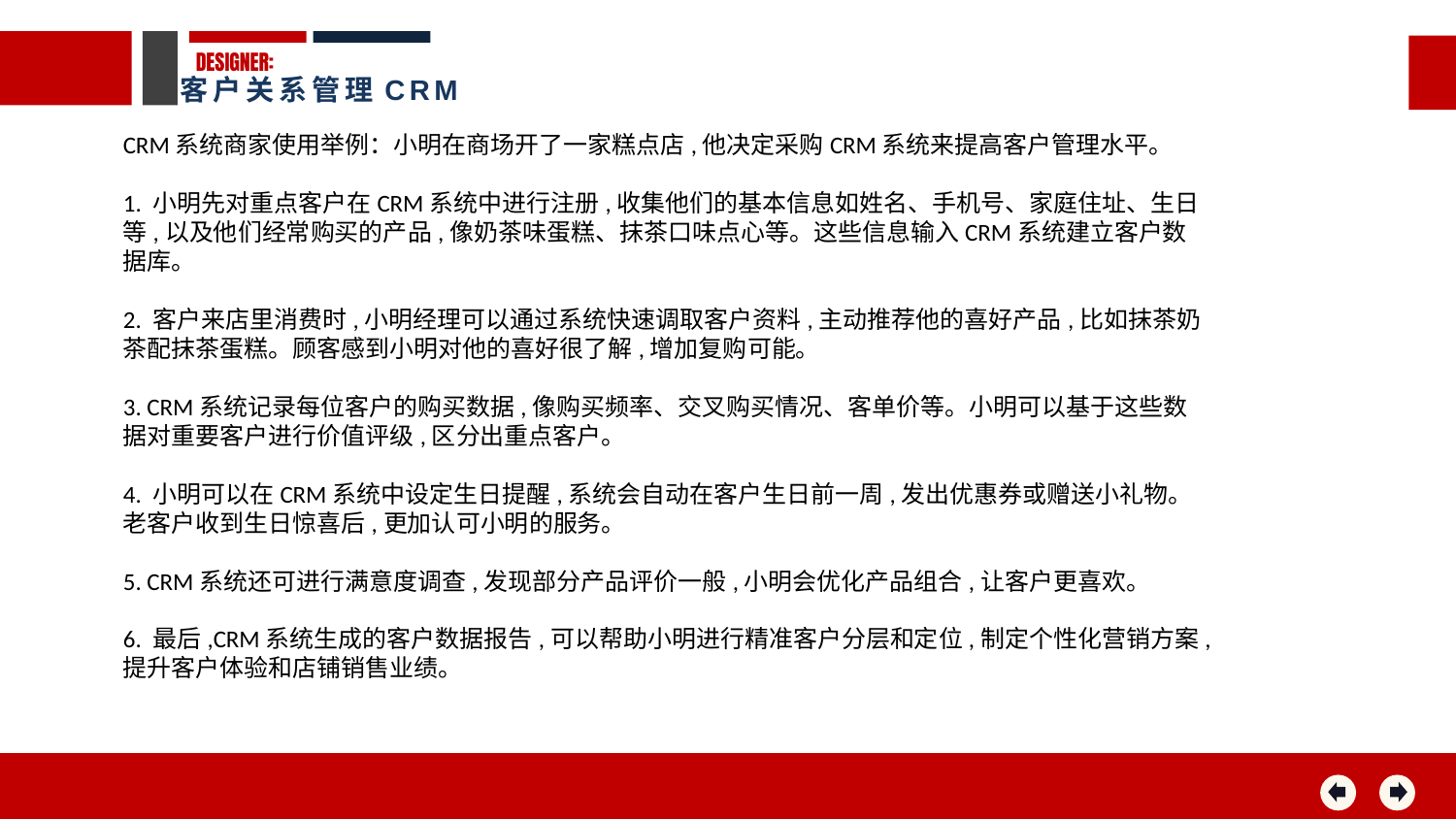

DESIGNER:
客户关系管理CRM
CRM系统商家使用举例：小明在商场开了一家糕点店,他决定采购CRM系统来提高客户管理水平。

1. 小明先对重点客户在CRM系统中进行注册,收集他们的基本信息如姓名、手机号、家庭住址、生日等,以及他们经常购买的产品,像奶茶味蛋糕、抹茶口味点心等。这些信息输入CRM系统建立客户数据库。

2. 客户来店里消费时,小明经理可以通过系统快速调取客户资料,主动推荐他的喜好产品,比如抹茶奶茶配抹茶蛋糕。顾客感到小明对他的喜好很了解,增加复购可能。

3. CRM系统记录每位客户的购买数据,像购买频率、交叉购买情况、客单价等。小明可以基于这些数据对重要客户进行价值评级,区分出重点客户。

4. 小明可以在CRM系统中设定生日提醒,系统会自动在客户生日前一周,发出优惠券或赠送小礼物。老客户收到生日惊喜后,更加认可小明的服务。

5. CRM系统还可进行满意度调查,发现部分产品评价一般,小明会优化产品组合,让客户更喜欢。

6. 最后,CRM系统生成的客户数据报告,可以帮助小明进行精准客户分层和定位,制定个性化营销方案,提升客户体验和店铺销售业绩。